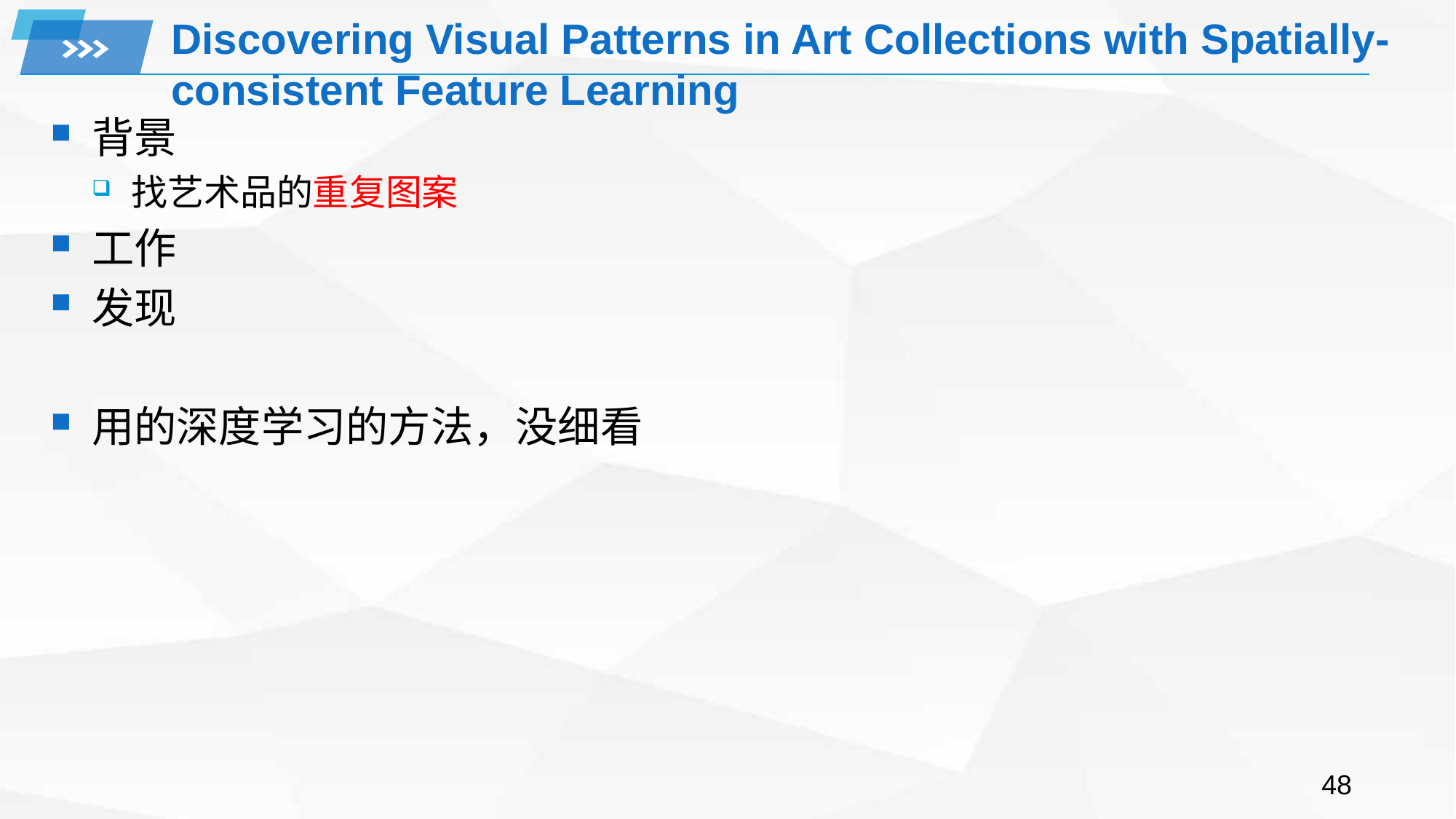

# Discovering Visual Patterns in Art Collections with Spatially-consistent Feature Learning
背景
找艺术品的重复图案
工作
发现

用的深度学习的方法，没细看